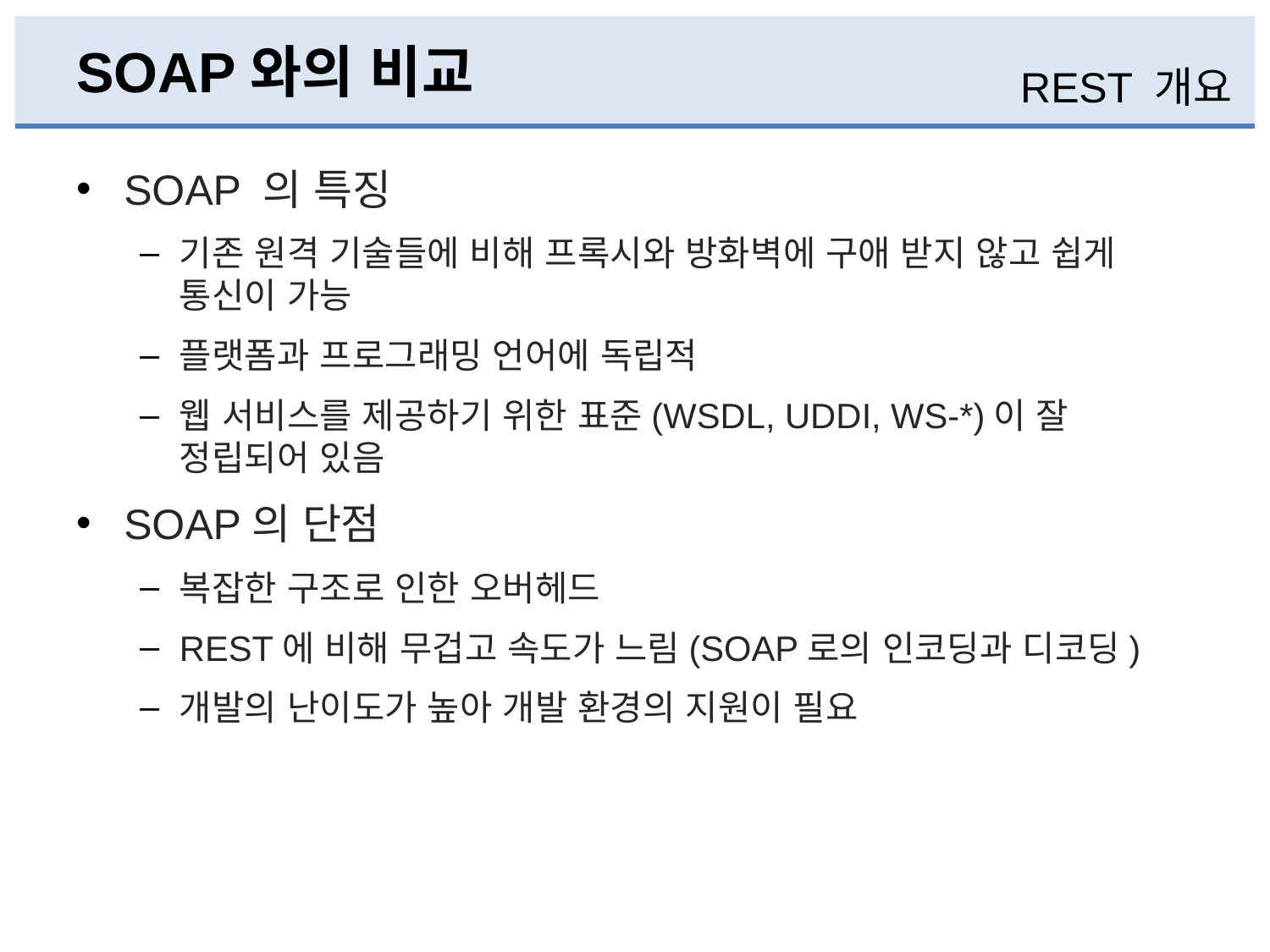

# SOAP와의 비교
REST 개요
SOAP 의 특징
기존 원격 기술들에 비해 프록시와 방화벽에 구애 받지 않고 쉽게 통신이 가능
플랫폼과 프로그래밍 언어에 독립적
웹 서비스를 제공하기 위한 표준(WSDL, UDDI, WS-*)이 잘 정립되어 있음
SOAP의 단점
복잡한 구조로 인한 오버헤드
REST에 비해 무겁고 속도가 느림(SOAP로의 인코딩과 디코딩)
개발의 난이도가 높아 개발 환경의 지원이 필요